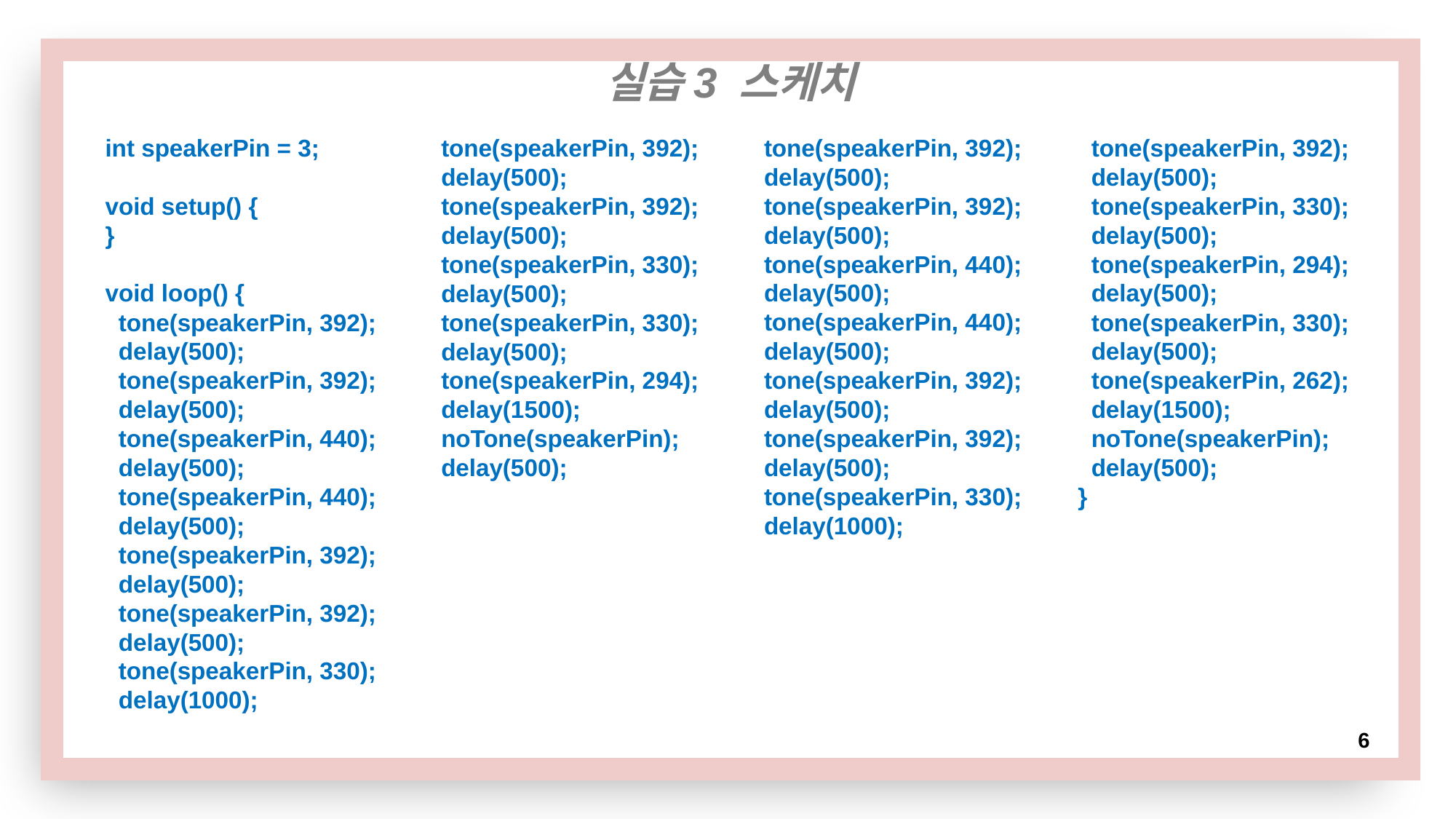

실습3 스케치

  tone(speakerPin, 392);
  delay(500);
  tone(speakerPin, 392);
  delay(500);
  tone(speakerPin, 440);
  delay(500);
  tone(speakerPin, 440);
  delay(500);
  tone(speakerPin, 392);
  delay(500);
  tone(speakerPin, 392);
  delay(500);
  tone(speakerPin, 330);
  delay(1000);
int speakerPin = 3;

void setup() {
}

void loop() {
  tone(speakerPin, 392);
  delay(500);
  tone(speakerPin, 392);
  delay(500);
  tone(speakerPin, 440);
  delay(500);
  tone(speakerPin, 440);
  delay(500);
  tone(speakerPin, 392);
  delay(500);
  tone(speakerPin, 392);
  delay(500);
  tone(speakerPin, 330);
  delay(1000);
  tone(speakerPin, 392);
  delay(500);
  tone(speakerPin, 330);
  delay(500);
  tone(speakerPin, 294);
  delay(500);
  tone(speakerPin, 330);
  delay(500);
  tone(speakerPin, 262);
  delay(1500);
  noTone(speakerPin);
  delay(500);
}
  tone(speakerPin, 392);
  delay(500);
  tone(speakerPin, 392);
  delay(500);
  tone(speakerPin, 330);
  delay(500);
  tone(speakerPin, 330);
  delay(500);
  tone(speakerPin, 294);
  delay(1500);
  noTone(speakerPin);
  delay(500);
# 6